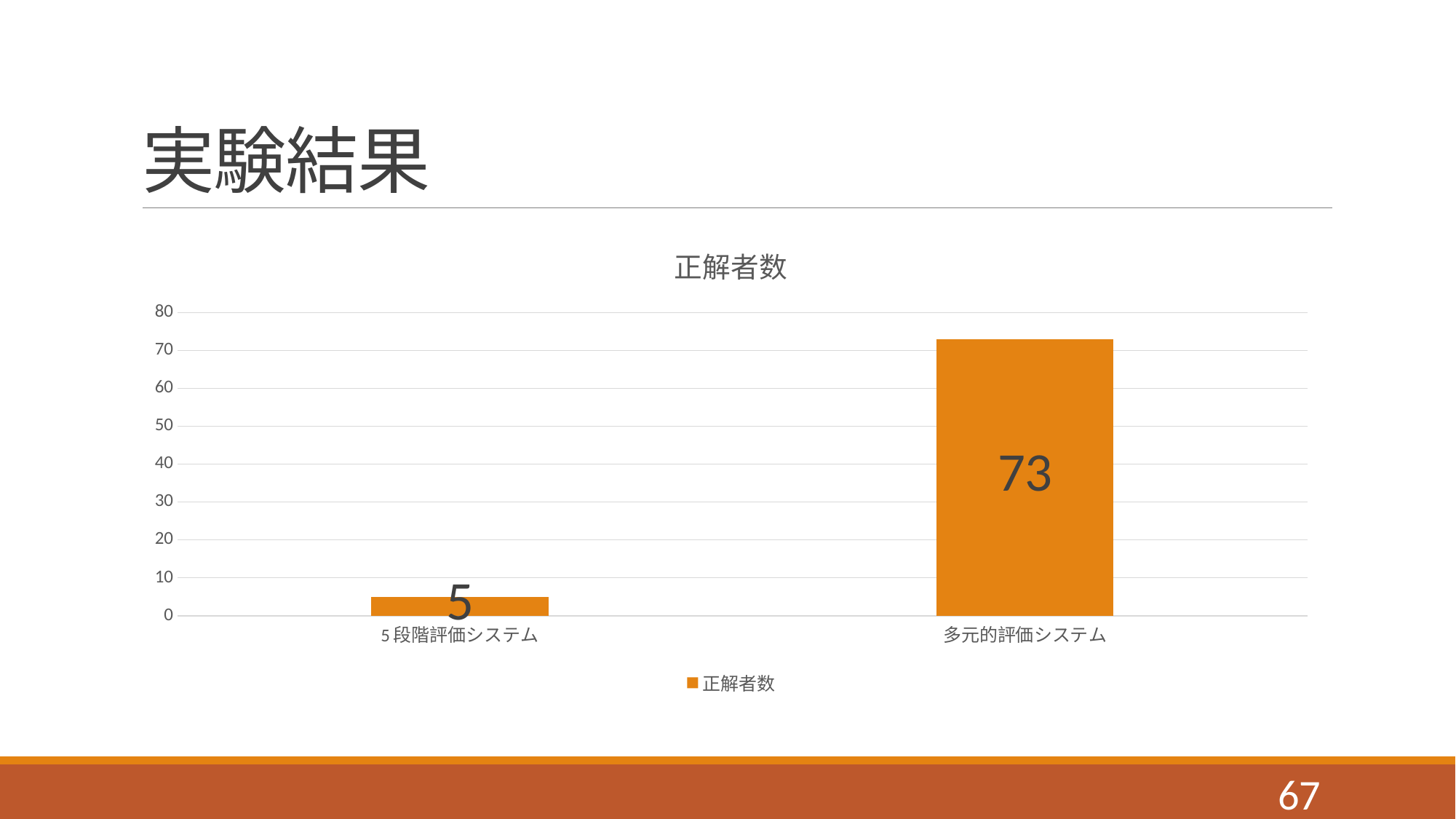

# 実験結果

### Chart:

| Category | 正解者数 |
|---|---|
| 5段階評価システム | 5.0 |
| 多元的評価システム | 73.0 |
67